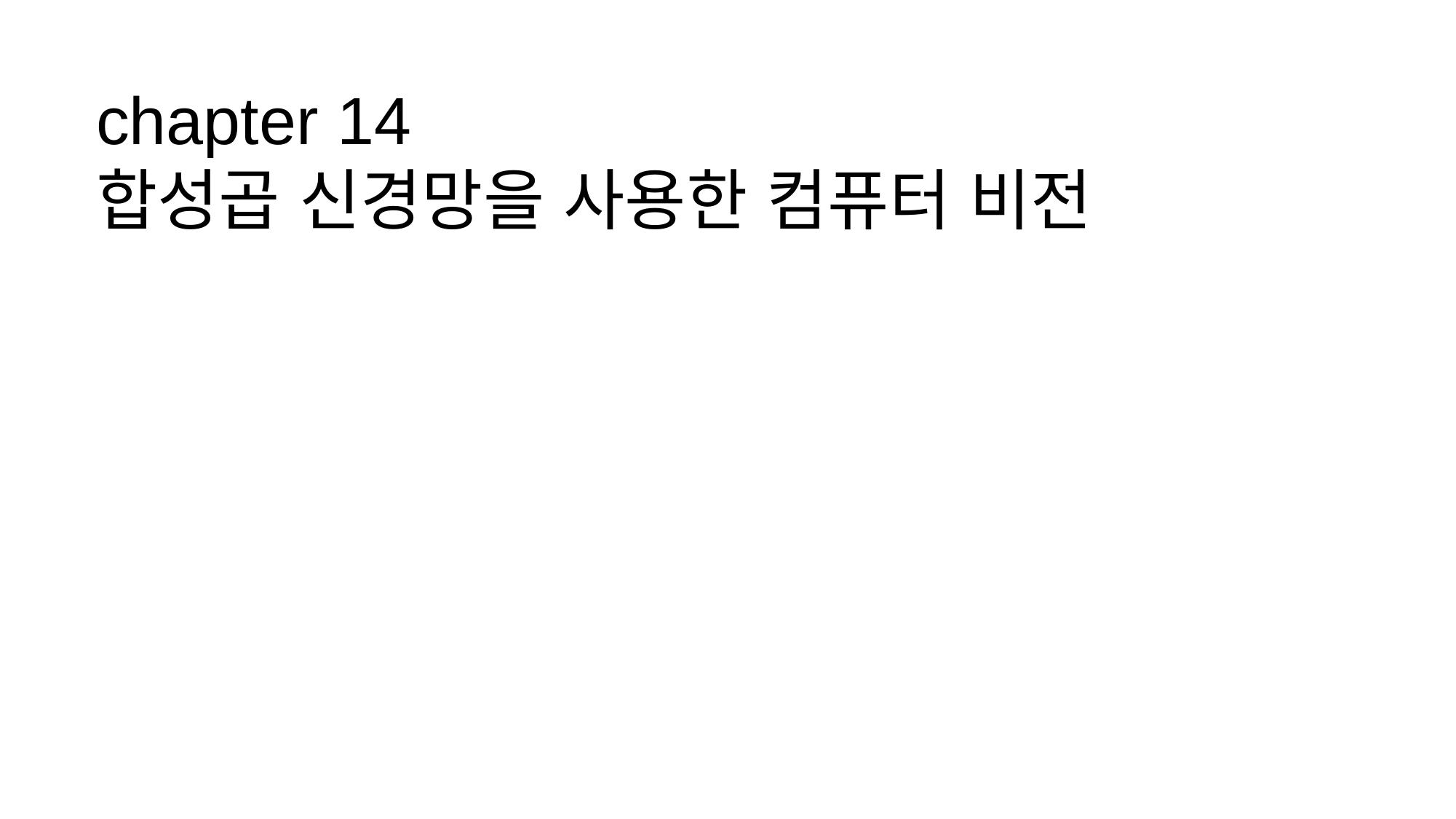

chapter 14
합성곱 신경망을 사용한 컴퓨터 비전